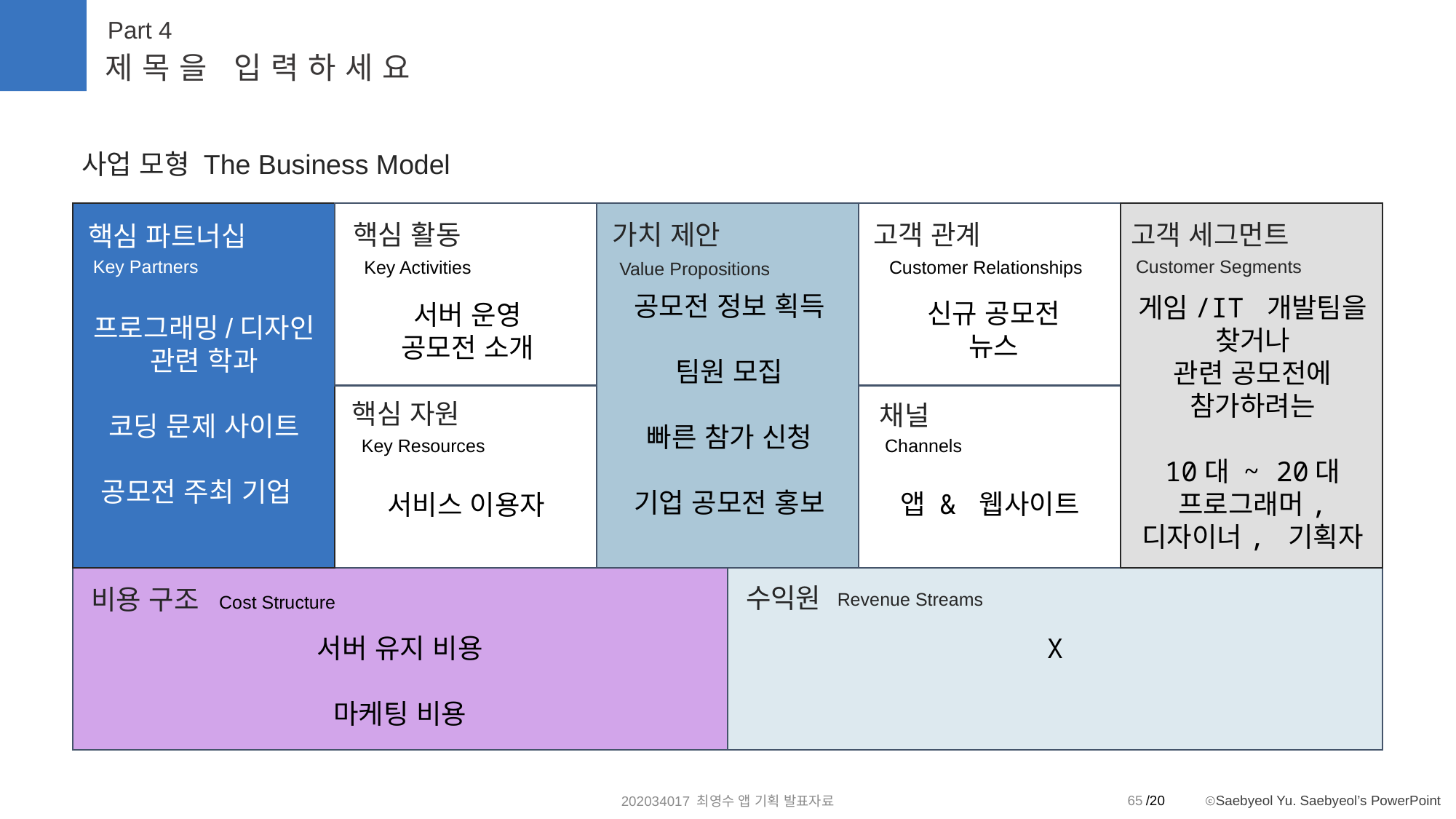

Part 4
제목을 입력하세요
사업 모형 The Business Model

핵심 활동
가치 제안
고객 관계
고객 세그먼트
핵심 파트너십
Key Partners
Customer Segments
Key Activities
Customer Relationships
Value Propositions
공모전 정보 획득

팀원 모집

빠른 참가 신청

기업 공모전 홍보
게임/IT 개발팀을 찾거나
관련 공모전에
참가하려는

10대 ~ 20대
프로그래머,
디자이너, 기획자
신규 공모전
뉴스
서버 운영
공모전 소개
프로그래밍/디자인 관련 학과

코딩 문제 사이트

공모전 주최 기업

핵심 자원
채널
Channels
Key Resources
앱 & 웹사이트
서비스 이용자

수익원
비용 구조
Revenue Streams
Cost Structure
서버 유지 비용

마케팅 비용
X
65
202034017 최영수 앱 기획 발표자료